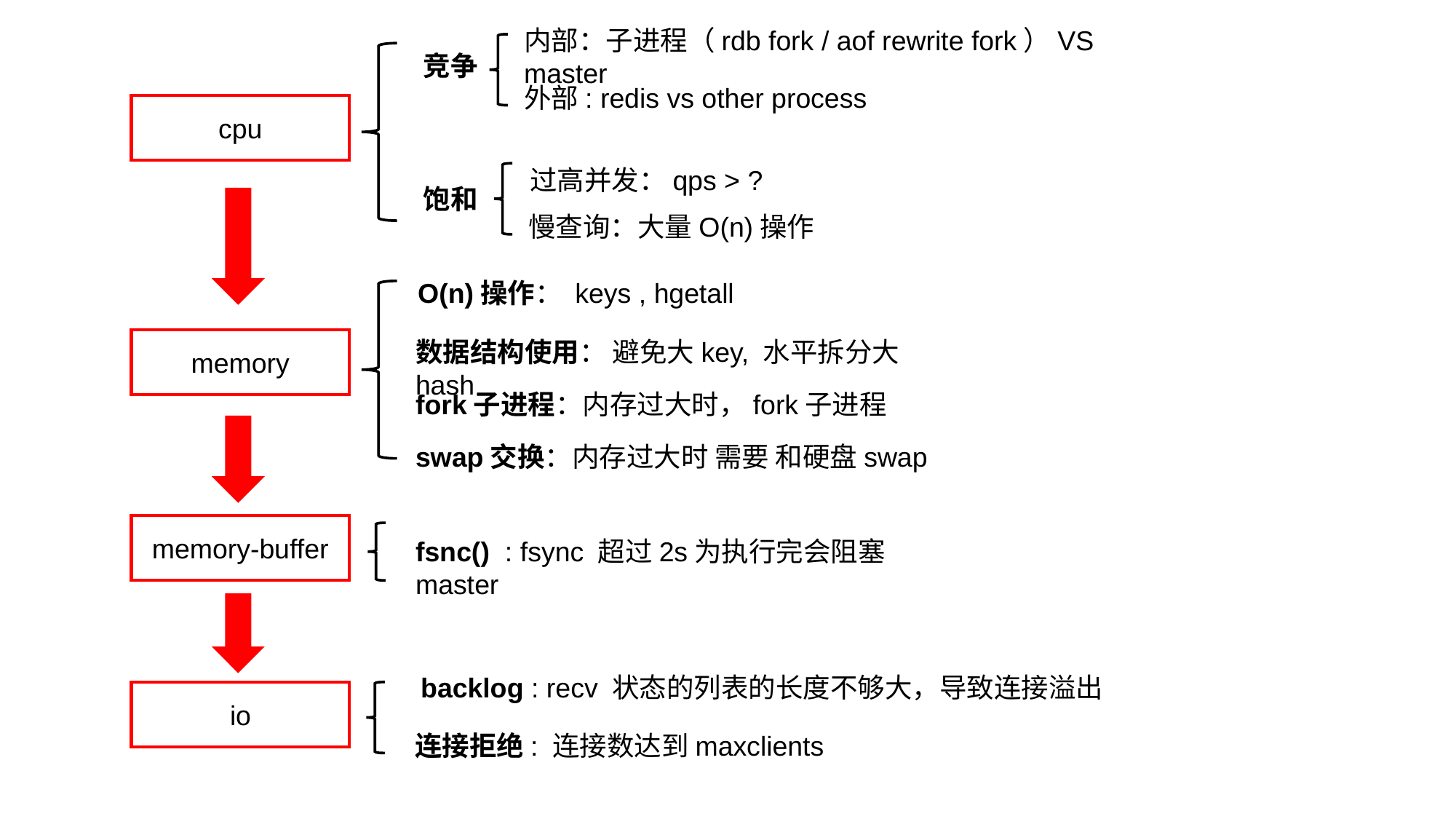

内部：子进程（rdb fork / aof rewrite fork）VS  master

竞争
外部: redis vs other process
cpu
过高并发：qps > ?

饱和

慢查询：大量O(n)操作
O(n)操作： keys , hgetall

memory
数据结构使用： 避免大key, 水平拆分大hash
fork子进程：内存过大时，fork子进程

swap交换：内存过大时 需要 和硬盘swap
memory-buffer

fsnc()  : fsync 超过2s为执行完会阻塞master

backlog : recv 状态的列表的长度不够大，导致连接溢出
io

连接拒绝: 连接数达到maxclients